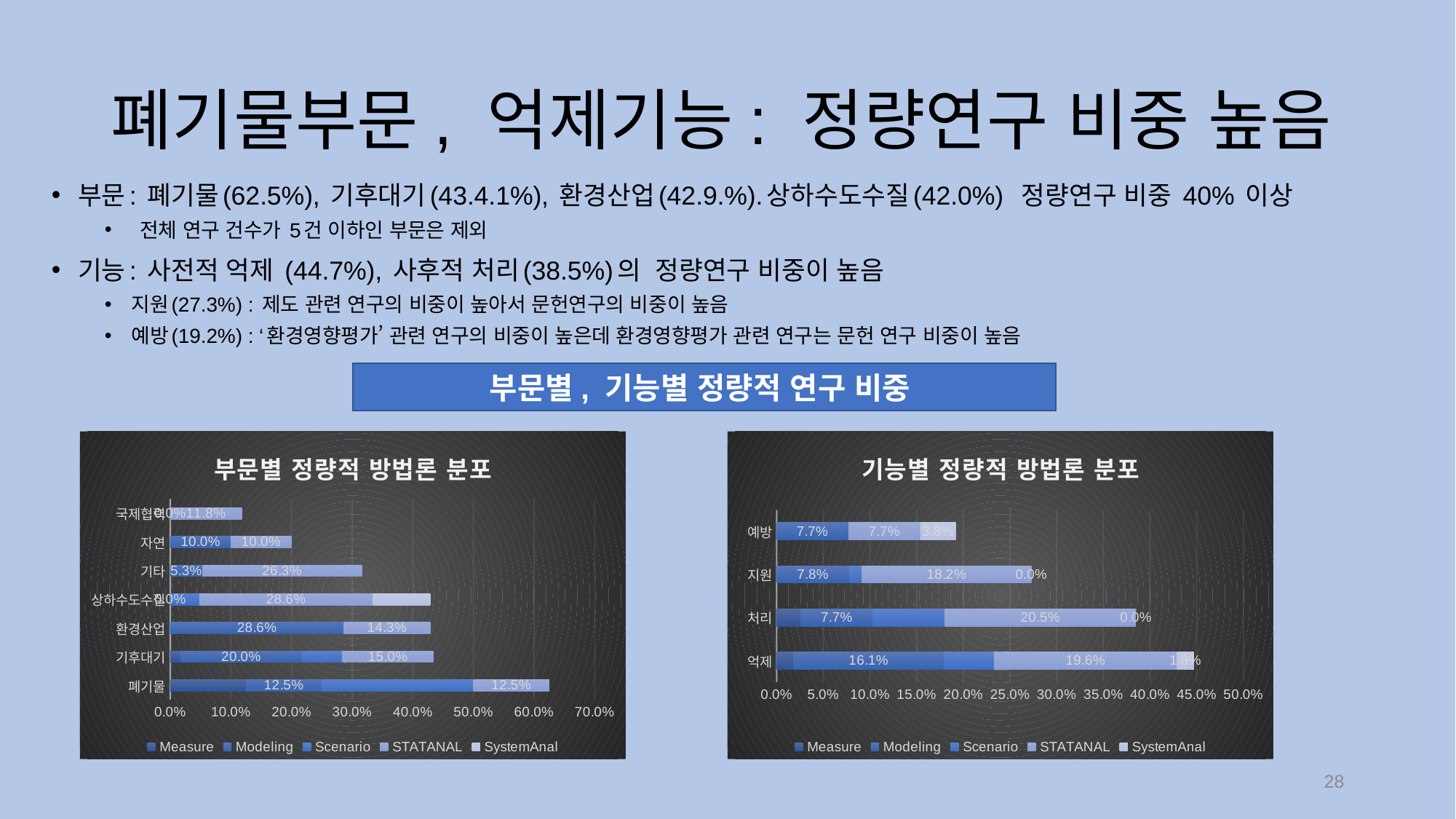

# 폐기물부문, 억제기능: 정량연구 비중 높음
부문: 폐기물(62.5%), 기후대기(43.4.1%), 환경산업(42.9.%).상하수도수질(42.0%)  정량연구 비중 40% 이상
 전체 연구 건수가 5건 이하인 부문은 제외
기능: 사전적 억제 (44.7%), 사후적 처리(38.5%)의  정량연구 비중이 높음
지원(27.3%) : 제도 관련 연구의 비중이 높아서 문헌연구의 비중이 높음
예방(19.2%) : ‘환경영향평가’ 관련 연구의 비중이 높은데 환경영향평가 관련 연구는 문헌 연구 비중이 높음
부문별, 기능별 정량적 연구 비중

### Chart: 부문별 정량적 방법론 분포

| Category | Measure | Modeling | Scenario | STATANAL | SystemAnal |
|---|---|---|---|---|---|
| 폐기물 | 0.125 | 0.125 | 0.25 | 0.125 | 0.0 |
| 기후대기 | 0.017 | 0.2 | 0.067 | 0.15 | 0.0 |
| 환경산업 | 0.0 | 0.286 | 0.0 | 0.143 | 0.0 |
| 상하수도수질 | 0.0 | 0.0 | 0.048 | 0.286 | 0.095 |
| 기타 | 0.0 | 0.053 | 0.0 | 0.263 | 0.0 |
| 자연 | 0.0 | 0.1 | 0.0 | 0.1 | 0.0 |
| 국제협력 | 0.0 | 0.0 | 0.0 | 0.118 | 0.0 |

### Chart: 기능별 정량적 방법론 분포

| Category | Measure | Modeling | Scenario | STATANAL | SystemAnal |
|---|---|---|---|---|---|
| 억제 | 0.018 | 0.161 | 0.054 | 0.196 | 0.018 |
| 처리 | 0.026 | 0.077 | 0.077 | 0.205 | 0.0 |
| 지원 | 0.0 | 0.078 | 0.013 | 0.182 | 0.0 |
| 예방 | 0.0 | 0.077 | 0.0 | 0.077 | 0.038 |
28